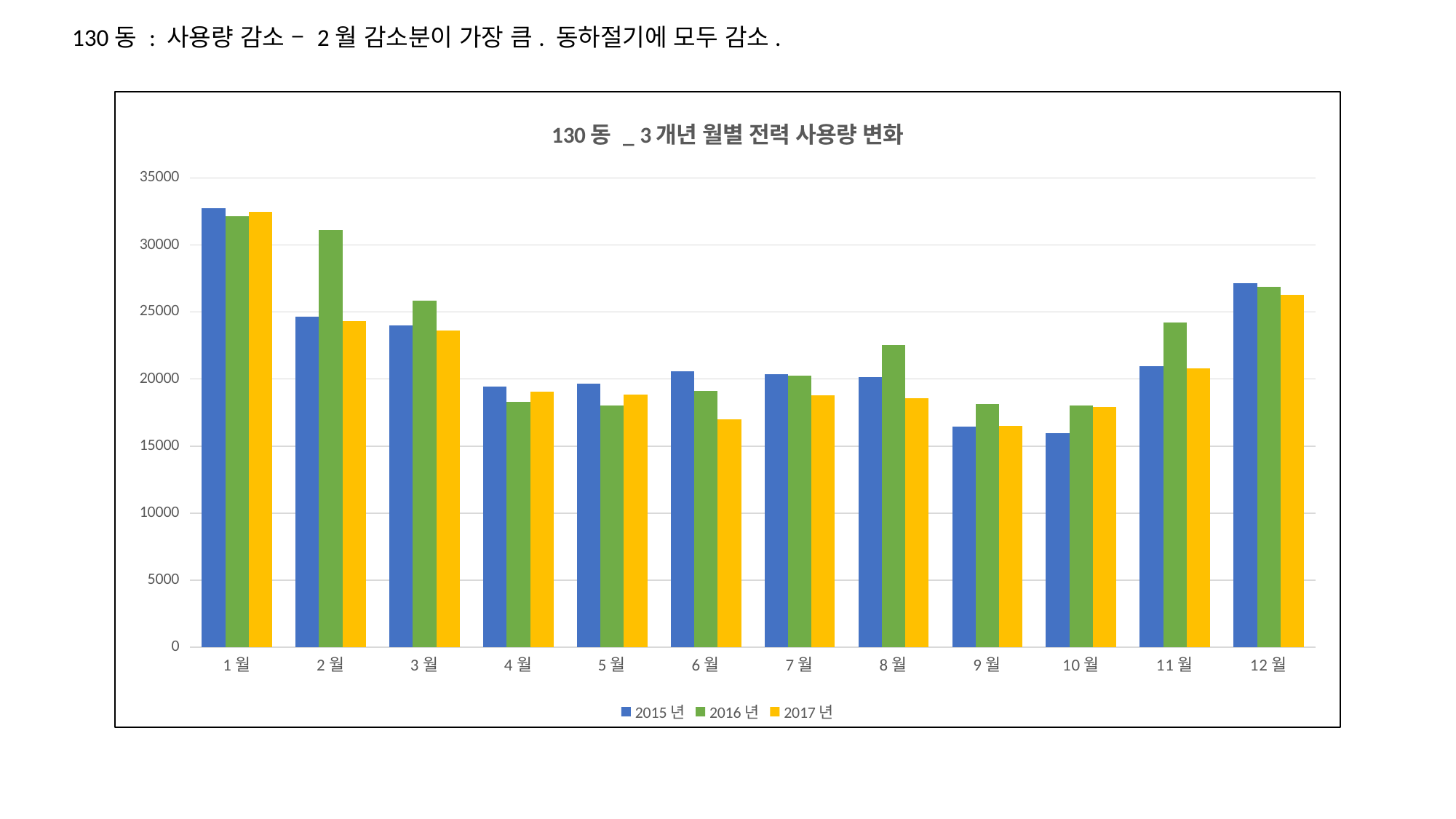

130동 : 사용량 감소 – 2월 감소분이 가장 큼. 동하절기에 모두 감소.

### Chart: 130동 _ 3개년 월별 전력 사용량 변화

| Category | 2015년 | 2016년 | 2017년 |
|---|---|---|---|
| 1월 | 32714.2999999999 | 32118.6 | 32466.4999999999 |
| 2월 | 24655.3999999999 | 31133.1 | 24327.1 |
| 3월 | 23997.5 | 25830.3 | 23620.8 |
| 4월 | 19425.5 | 18299.5999999999 | 19055.7 |
| 5월 | 19667.1999999999 | 18007.3999999999 | 18866.9999999999 |
| 6월 | 20563.5 | 19107.9 | 16978.1 |
| 7월 | 20379.4 | 20274.4 | 18774.2 |
| 8월 | 20160.3 | 22551.0999999999 | 18555.3 |
| 9월 | 16429.1999999999 | 18116.0 | 16510.7 |
| 10월 | 15974.6999999999 | 18021.8999999999 | 17919.3 |
| 11월 | 20950.7 | 24197.8 | 20808.5999999999 |
| 12월 | 27132.5999999999 | 26868.6 | 26298.6 |